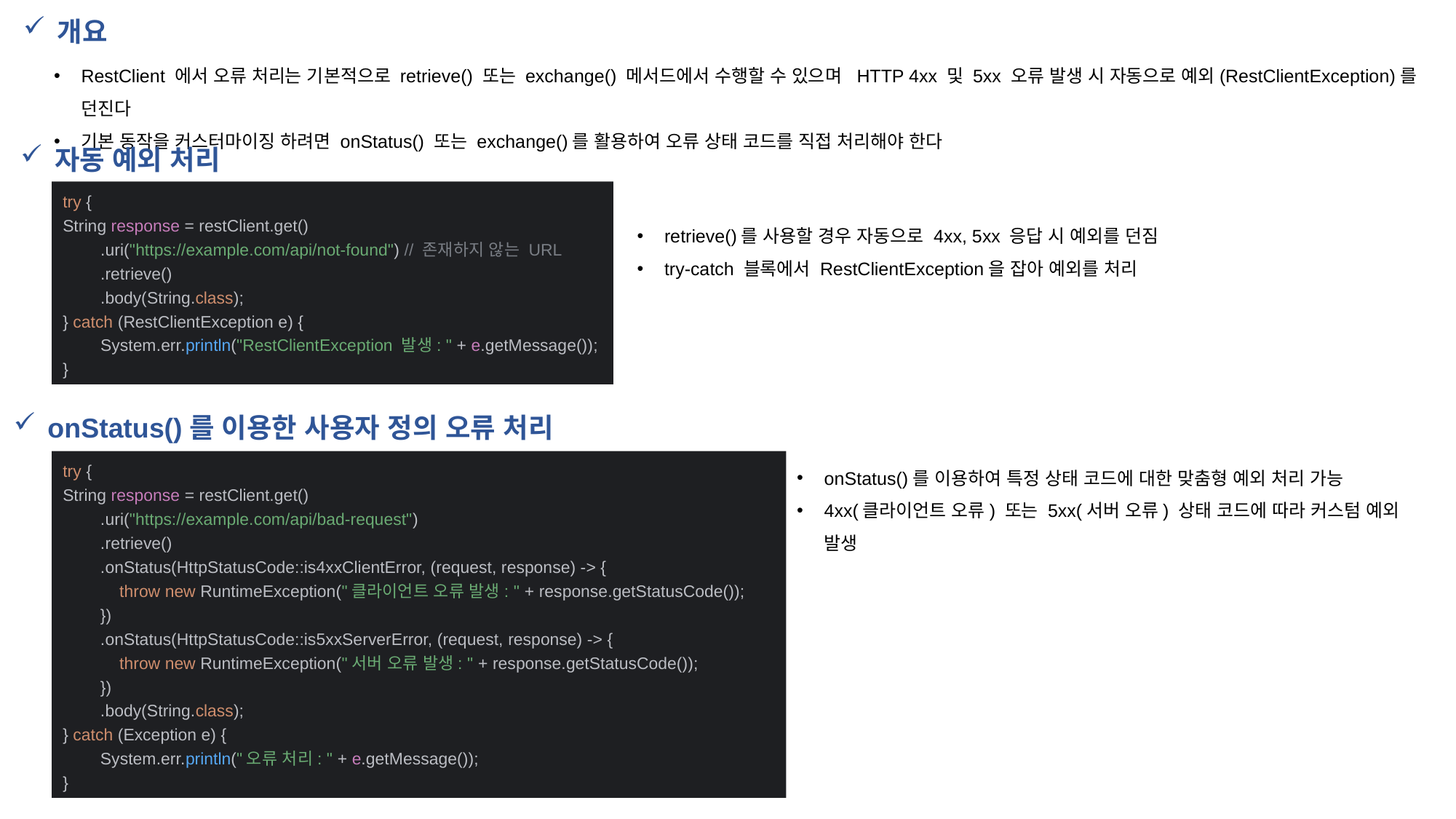

개요
RestClient 에서 오류 처리는 기본적으로 retrieve() 또는 exchange() 메서드에서 수행할 수 있으며  HTTP 4xx 및 5xx 오류 발생 시 자동으로 예외(RestClientException)를 던진다
기본 동작을 커스터마이징 하려면 onStatus() 또는 exchange()를 활용하여 오류 상태 코드를 직접 처리해야 한다
자동 예외 처리
try {
String response = restClient.get()
        .uri("https://example.com/api/not-found") // 존재하지 않는 URL
        .retrieve()
        .body(String.class);
} catch (RestClientException e) {
        System.err.println("RestClientException 발생: " + e.getMessage());
}
retrieve()를 사용할 경우 자동으로 4xx, 5xx 응답 시 예외를 던짐
try-catch 블록에서 RestClientException을 잡아 예외를 처리
onStatus()를 이용한 사용자 정의 오류 처리
try {
String response = restClient.get()
        .uri("https://example.com/api/bad-request")
        .retrieve()
        .onStatus(HttpStatusCode::is4xxClientError, (request, response) -> {
            throw new RuntimeException("클라이언트 오류 발생: " + response.getStatusCode());
        })
        .onStatus(HttpStatusCode::is5xxServerError, (request, response) -> {
            throw new RuntimeException("서버 오류 발생: " + response.getStatusCode());
        })
        .body(String.class);
} catch (Exception e) {
        System.err.println("오류 처리: " + e.getMessage());
}
onStatus()를 이용하여 특정 상태 코드에 대한 맞춤형 예외 처리 가능
4xx(클라이언트 오류) 또는 5xx(서버 오류) 상태 코드에 따라 커스텀 예외 발생